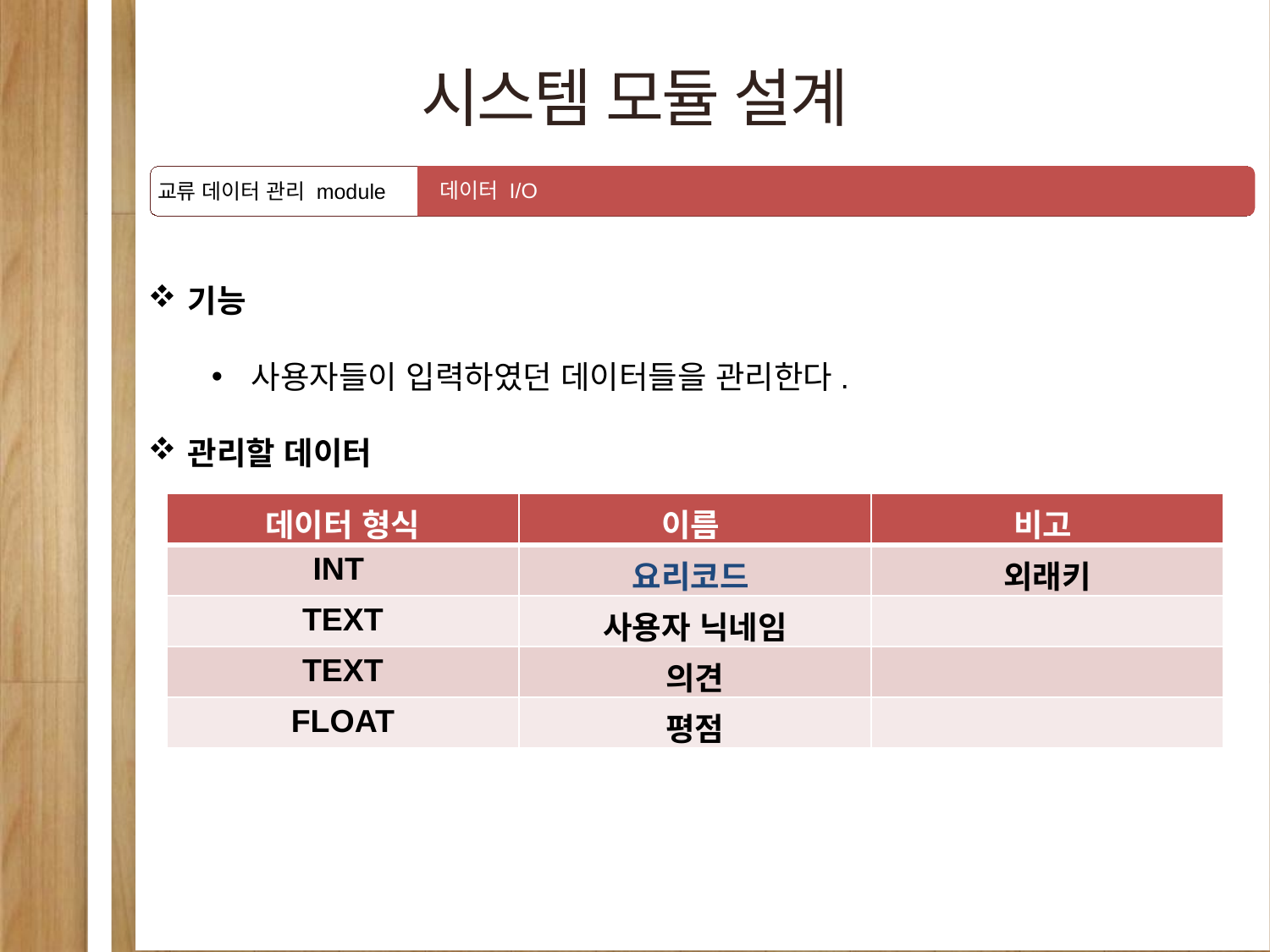

시스템 모듈 설계

데이터 I/O
교류 데이터 관리 module

기능

사용자들이 입력하였던 데이터들을 관리한다.

관리할 데이터

| 데이터 형식 | 이름 | 비고 |
| --- | --- | --- |
| INT | 요리코드 | 외래키 |
| TEXT | 사용자 닉네임 |  |
| TEXT | 의견 |  |
| FLOAT | 평점 |  |